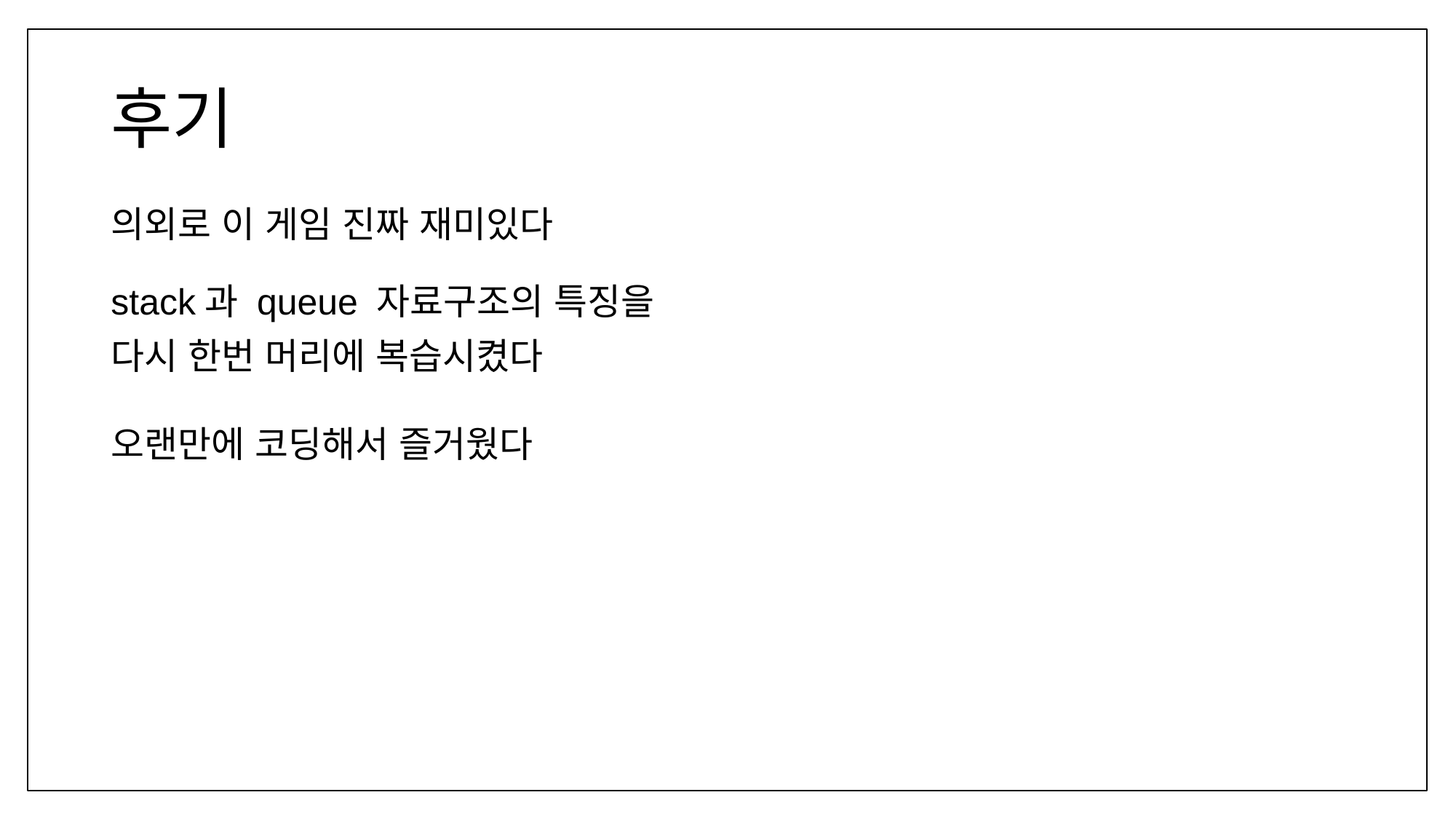

# 후기
의외로 이 게임 진짜 재미있다
stack과 queue 자료구조의 특징을
다시 한번 머리에 복습시켰다
오랜만에 코딩해서 즐거웠다